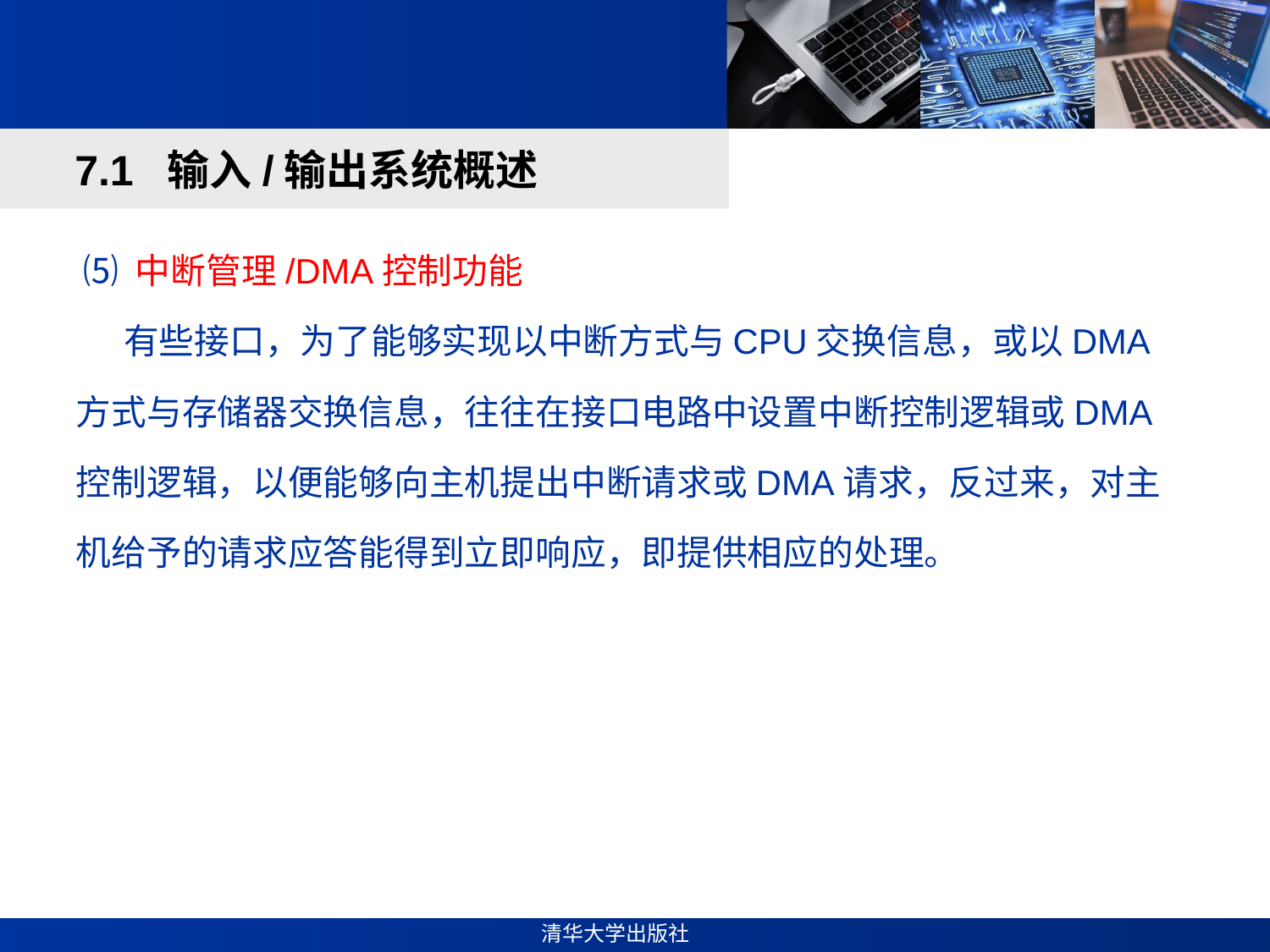

#
7.1  输入/输出系统概述
 ⑸ 中断管理/DMA控制功能
     有些接口，为了能够实现以中断方式与CPU交换信息，或以DMA方式与存储器交换信息，往往在接口电路中设置中断控制逻辑或DMA控制逻辑，以便能够向主机提出中断请求或DMA请求，反过来，对主机给予的请求应答能得到立即响应，即提供相应的处理。